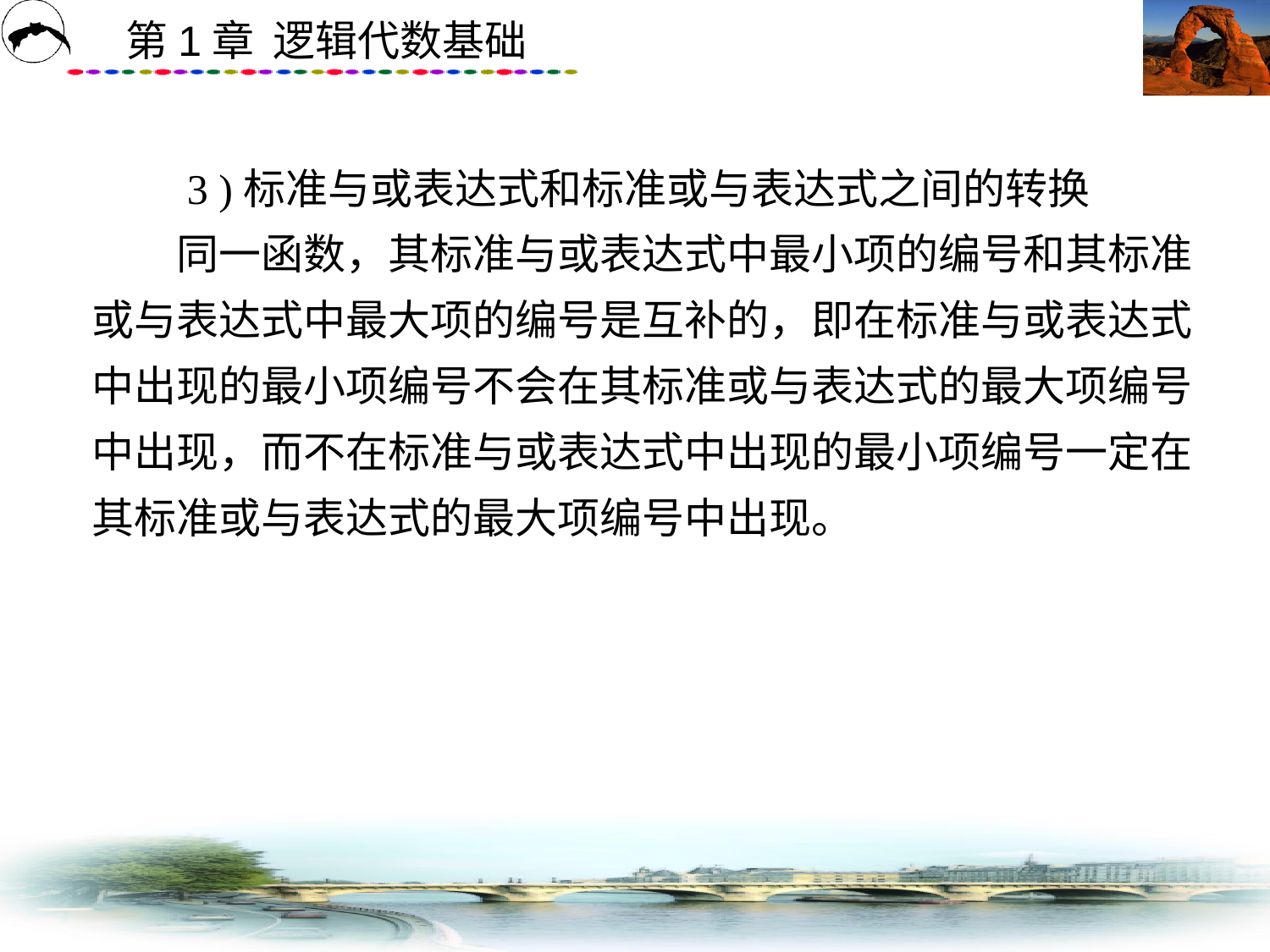

# 3 )标准与或表达式和标准或与表达式之间的转换 　　同一函数，其标准与或表达式中最小项的编号和其标准或与表达式中最大项的编号是互补的，即在标准与或表达式中出现的最小项编号不会在其标准或与表达式的最大项编号 中出现，而不在标准与或表达式中出现的最小项编号一定在其标准或与表达式的最大项编号中出现。